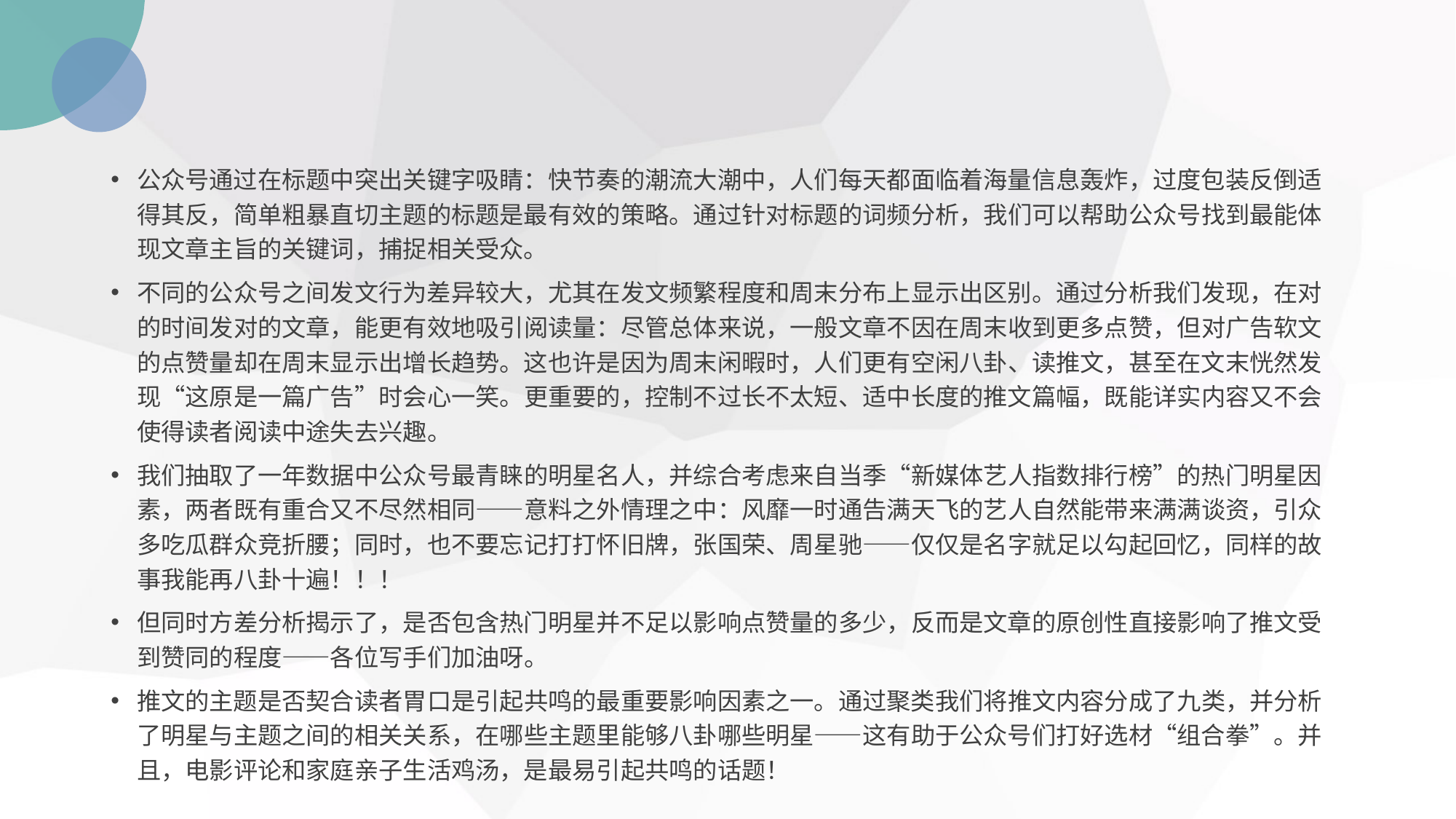

#
公众号通过在标题中突出关键字吸睛：快节奏的潮流大潮中，人们每天都面临着海量信息轰炸，过度包装反倒适得其反，简单粗暴直切主题的标题是最有效的策略。通过针对标题的词频分析，我们可以帮助公众号找到最能体现文章主旨的关键词，捕捉相关受众。
不同的公众号之间发文行为差异较大，尤其在发文频繁程度和周末分布上显示出区别。通过分析我们发现，在对的时间发对的文章，能更有效地吸引阅读量：尽管总体来说，一般文章不因在周末收到更多点赞，但对广告软文的点赞量却在周末显示出增长趋势。这也许是因为周末闲暇时，人们更有空闲八卦、读推文，甚至在文末恍然发现“这原是一篇广告”时会心一笑。更重要的，控制不过长不太短、适中长度的推文篇幅，既能详实内容又不会使得读者阅读中途失去兴趣。
我们抽取了一年数据中公众号最青睐的明星名人，并综合考虑来自当季“新媒体艺人指数排行榜”的热门明星因素，两者既有重合又不尽然相同——意料之外情理之中：风靡一时通告满天飞的艺人自然能带来满满谈资，引众多吃瓜群众竞折腰；同时，也不要忘记打打怀旧牌，张国荣、周星驰——仅仅是名字就足以勾起回忆，同样的故事我能再八卦十遍！！！
但同时方差分析揭示了，是否包含热门明星并不足以影响点赞量的多少，反而是文章的原创性直接影响了推文受到赞同的程度——各位写手们加油呀。
推文的主题是否契合读者胃口是引起共鸣的最重要影响因素之一。通过聚类我们将推文内容分成了九类，并分析了明星与主题之间的相关关系，在哪些主题里能够八卦哪些明星——这有助于公众号们打好选材“组合拳”。并且，电影评论和家庭亲子生活鸡汤，是最易引起共鸣的话题！